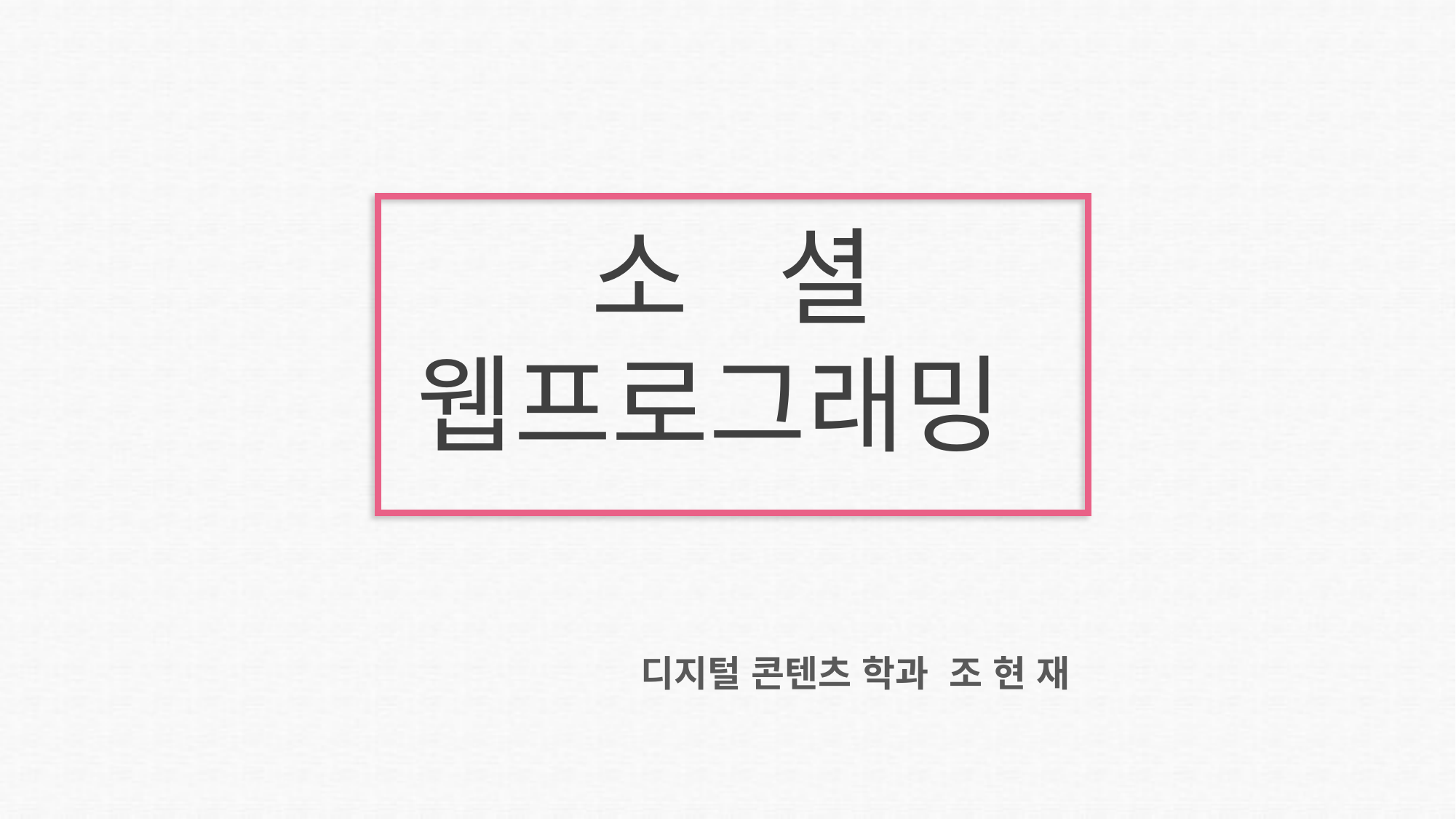

소   셜
웹프로그래밍
                디지털 콘텐츠 학과  조 현 재